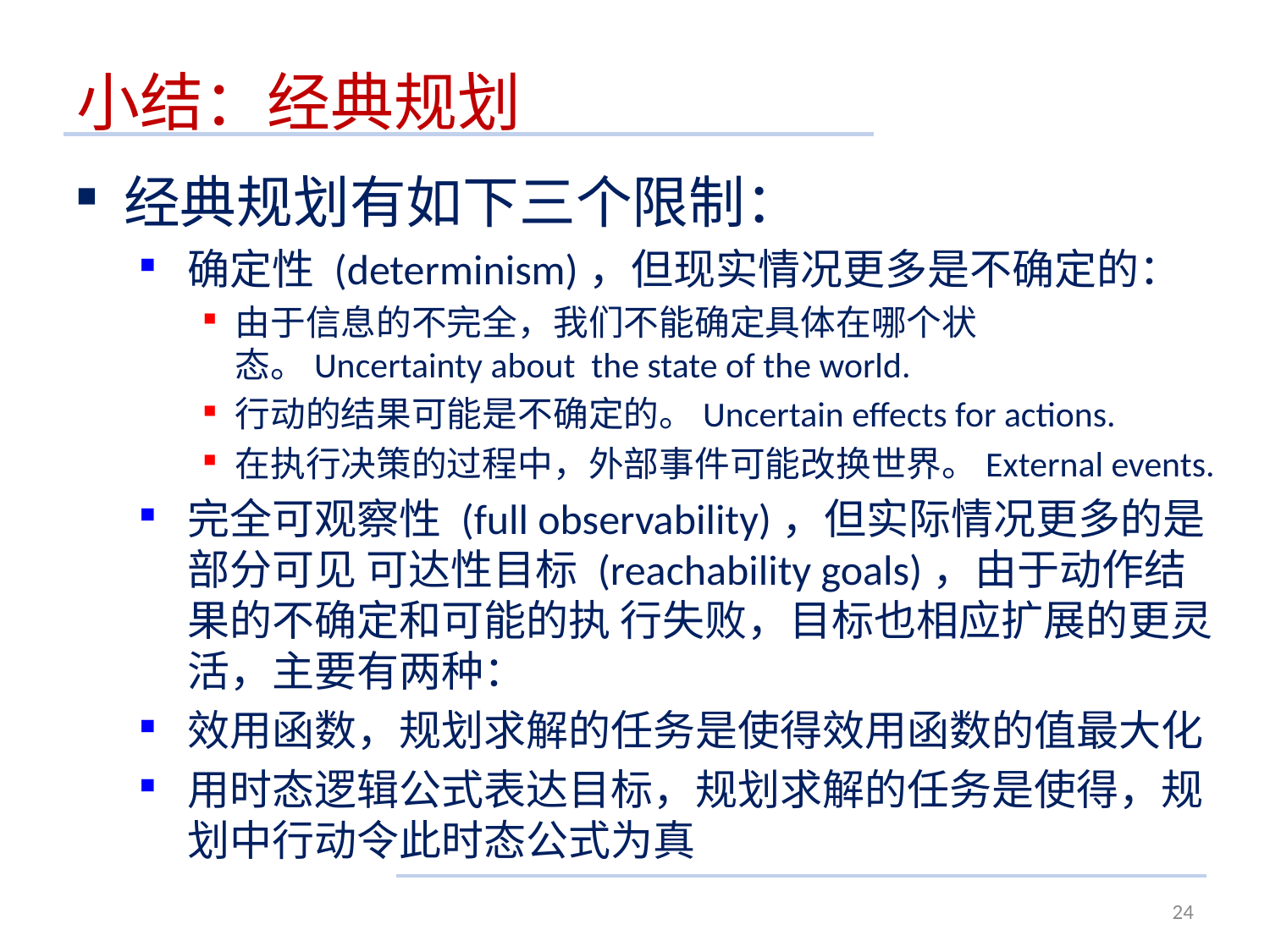

# 小结：经典规划
经典规划有如下三个限制：
确定性 (determinism)，但现实情况更多是不确定的：
由于信息的不完全，我们不能确定具体在哪个状态。Uncertainty about  the state of the world.
行动的结果可能是不确定的。Uncertain effects for actions.
在执行决策的过程中，外部事件可能改换世界。External events.
完全可观察性 (full observability)，但实际情况更多的是部分可见 可达性目标 (reachability goals)，由于动作结果的不确定和可能的执 行失败，目标也相应扩展的更灵活，主要有两种：
效用函数，规划求解的任务是使得效用函数的值最大化
用时态逻辑公式表达目标，规划求解的任务是使得，规划中行动令此时态公式为真
24